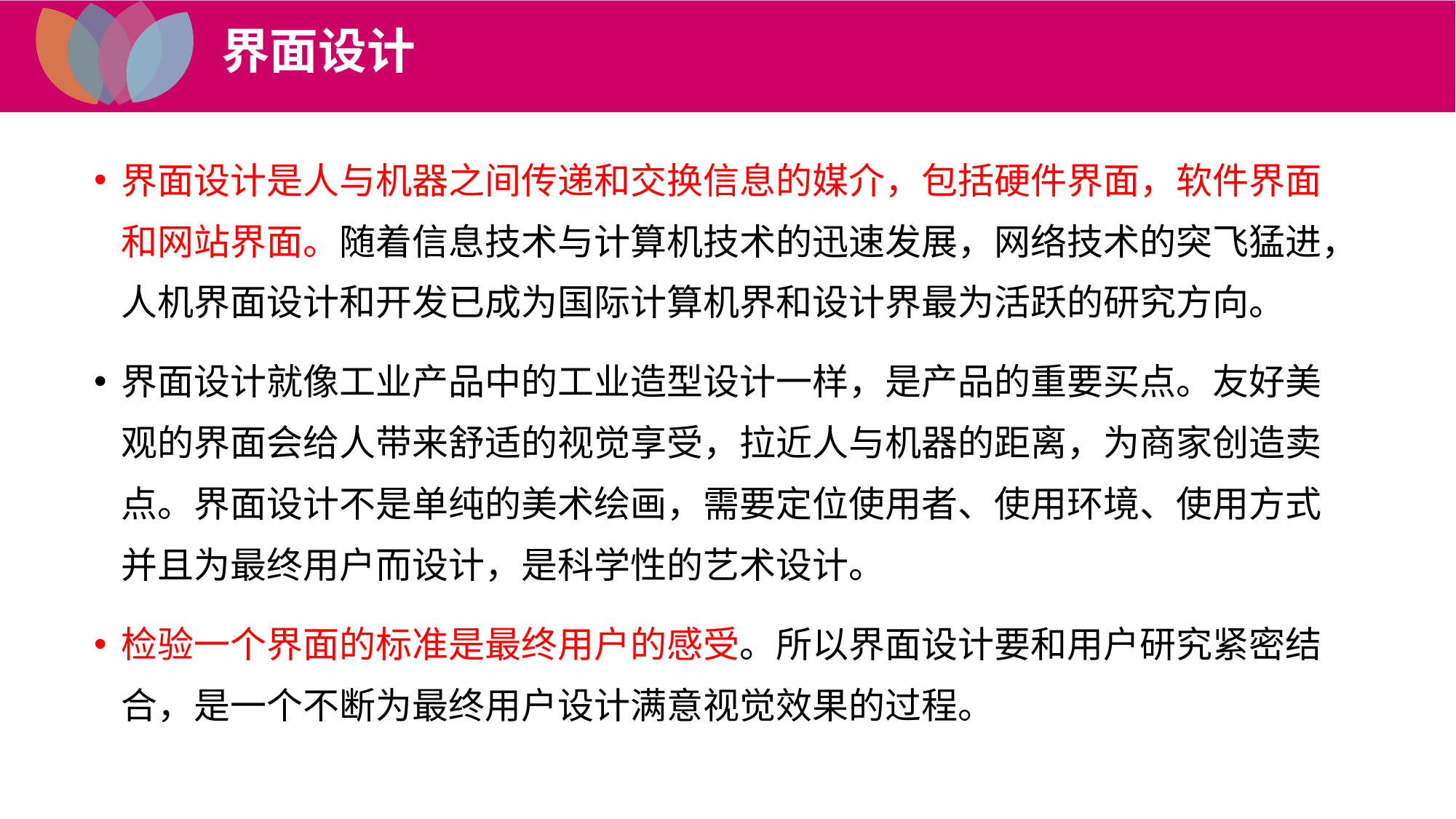

界面设计
界面设计是人与机器之间传递和交换信息的媒介，包括硬件界面，软件界面和网站界面。随着信息技术与计算机技术的迅速发展，网络技术的突飞猛进，人机界面设计和开发已成为国际计算机界和设计界最为活跃的研究方向。
界面设计就像工业产品中的工业造型设计一样，是产品的重要买点。友好美观的界面会给人带来舒适的视觉享受，拉近人与机器的距离，为商家创造卖点。界面设计不是单纯的美术绘画，需要定位使用者、使用环境、使用方式并且为最终用户而设计，是科学性的艺术设计。
检验一个界面的标准是最终用户的感受。所以界面设计要和用户研究紧密结合，是一个不断为最终用户设计满意视觉效果的过程。